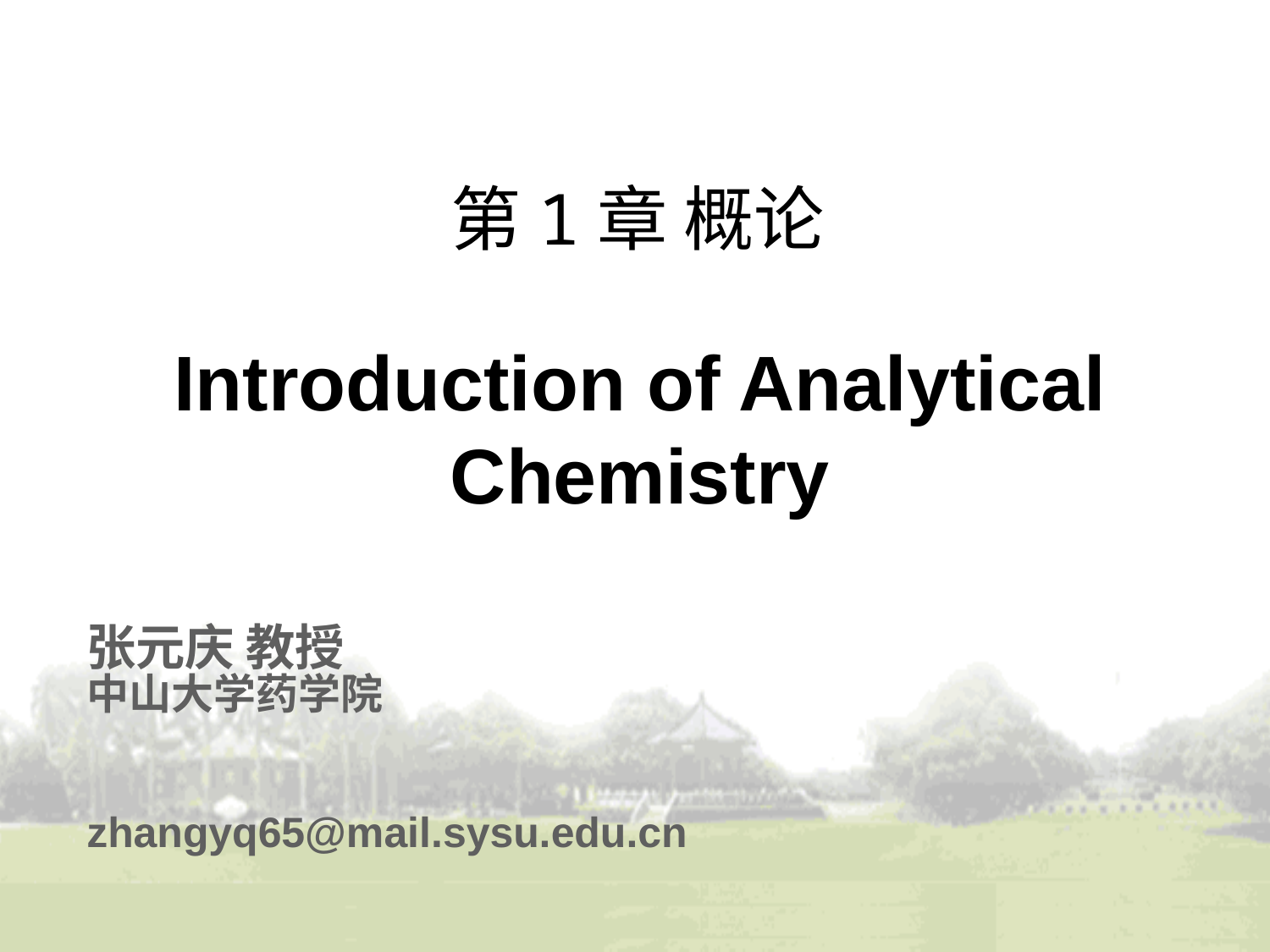

# 第1章 概论
Introduction of Analytical Chemistry
张元庆 教授
中山大学药学院
zhangyq65@mail.sysu.edu.cn